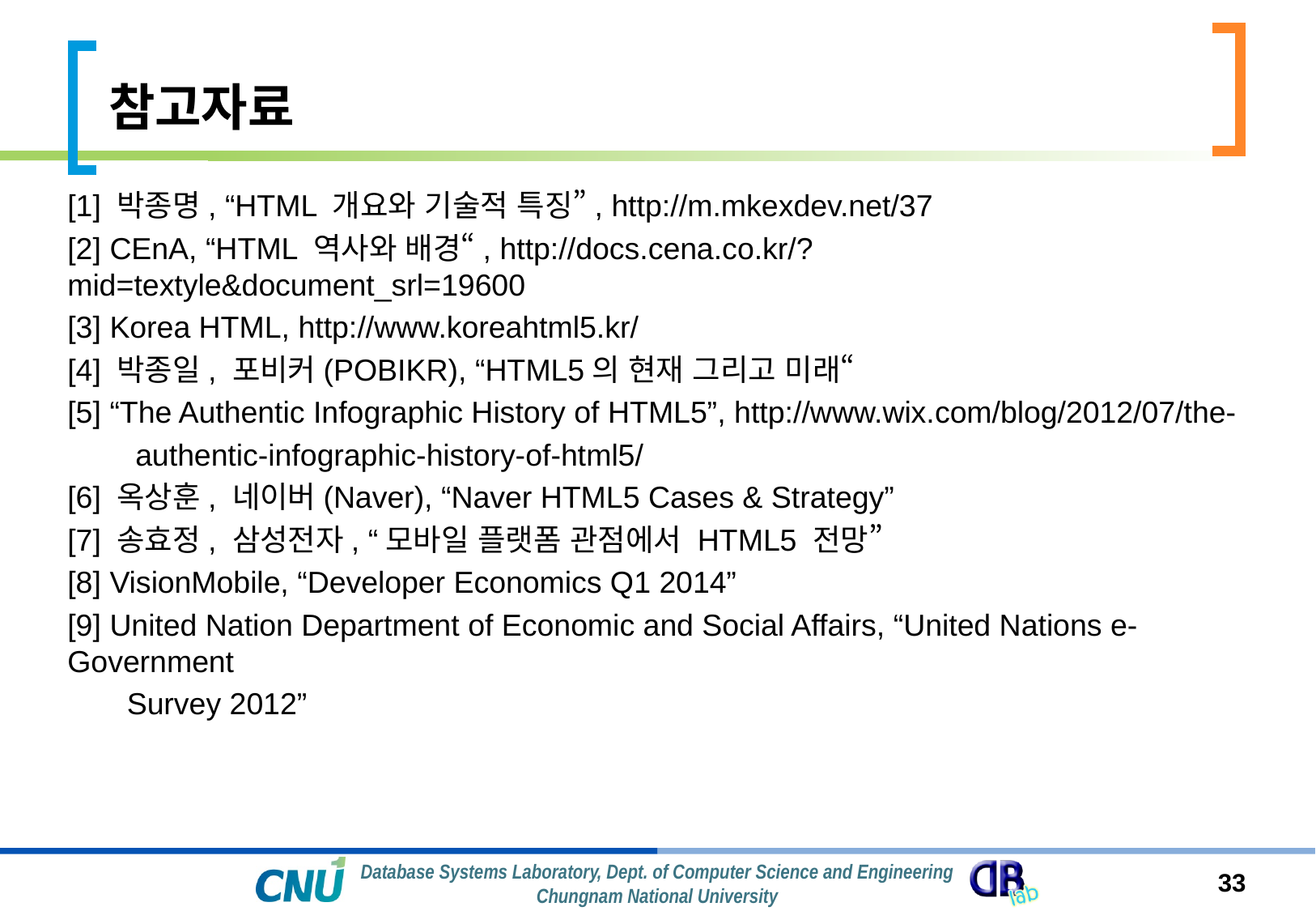

# 참고자료
[1] 박종명, “HTML 개요와 기술적 특징”, http://m.mkexdev.net/37
[2] CEnA, “HTML 역사와 배경“, http://docs.cena.co.kr/?mid=textyle&document_srl=19600
[3] Korea HTML, http://www.koreahtml5.kr/
[4] 박종일, 포비커(POBIKR), “HTML5의 현재 그리고 미래“
[5] “The Authentic Infographic History of HTML5”, http://www.wix.com/blog/2012/07/the-
        authentic-infographic-history-of-html5/
[6] 옥상훈, 네이버(Naver), “Naver HTML5 Cases & Strategy”
[7] 송효정, 삼성전자, “모바일 플랫폼 관점에서 HTML5 전망”
[8] VisionMobile, “Developer Economics Q1 2014”
[9] United Nation Department of Economic and Social Affairs, “United Nations e-Government
       Survey 2012”

33